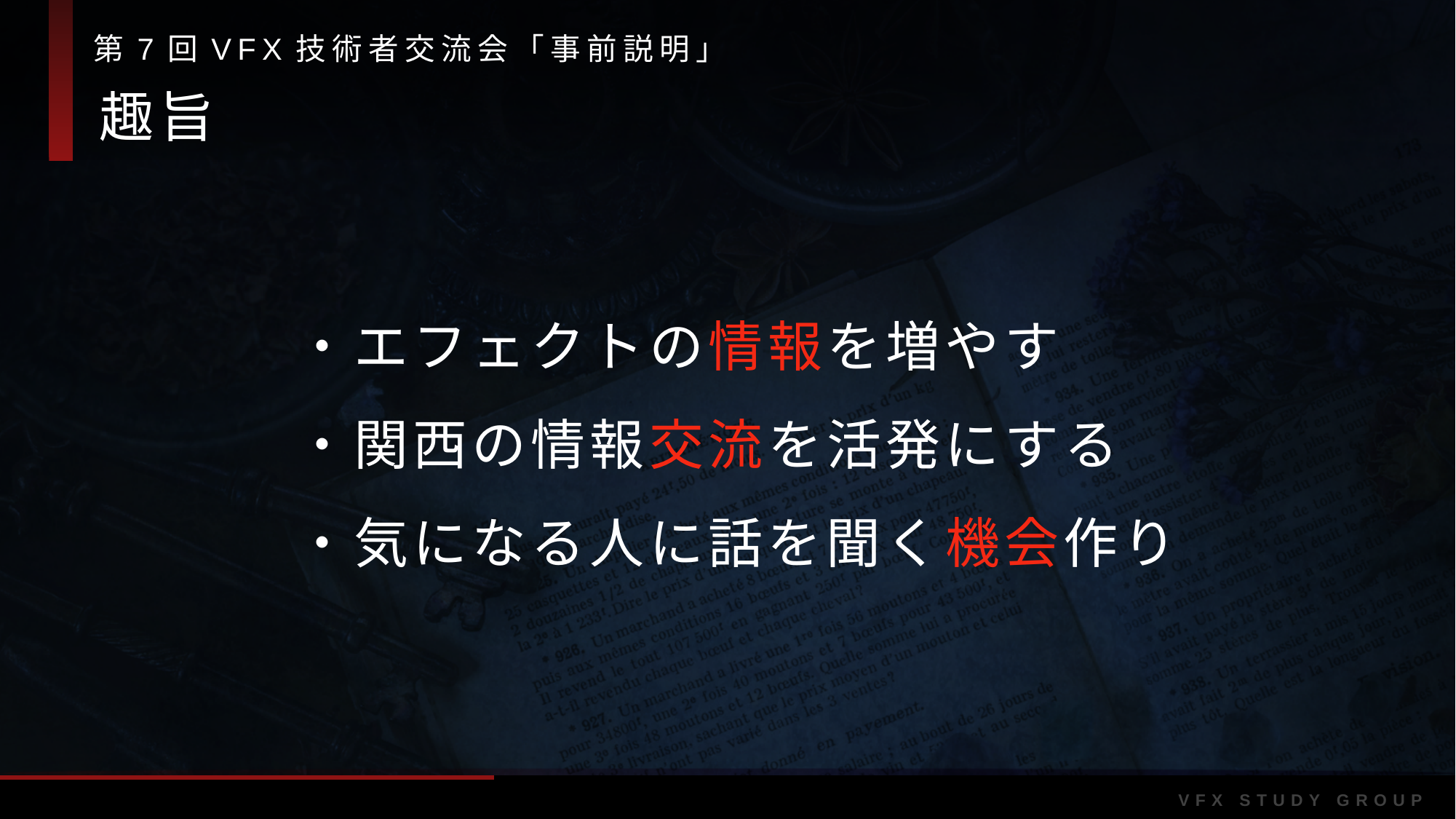

趣旨
・エフェクトの情報を増やす
・関西の情報交流を活発にする
・気になる人に話を聞く機会作り